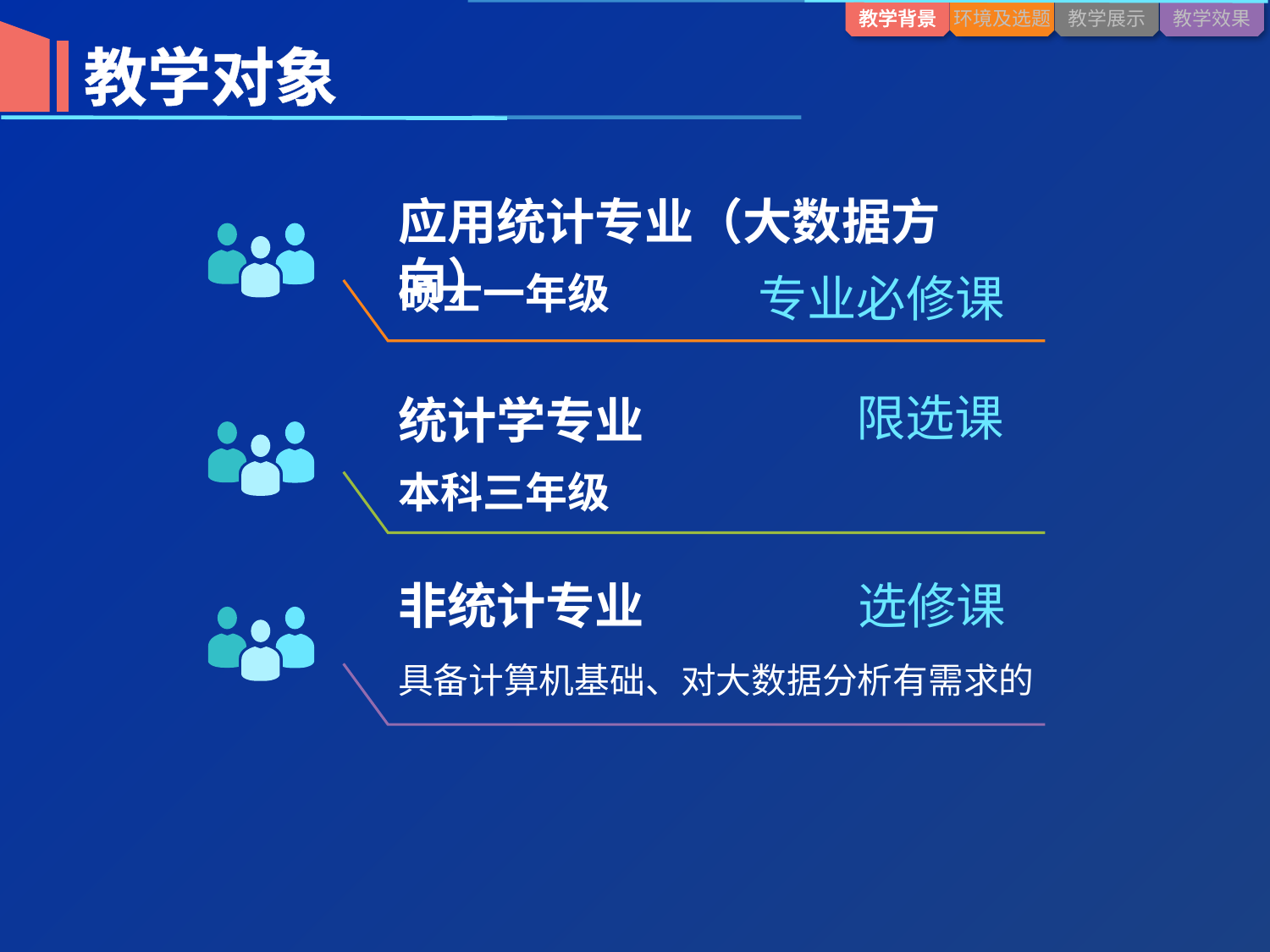

教学对象
应用统计专业（大数据方向）
硕士一年级
专业必修课

限选课
统计学专业
本科三年级

非统计专业
选修课

具备计算机基础、对大数据分析有需求的